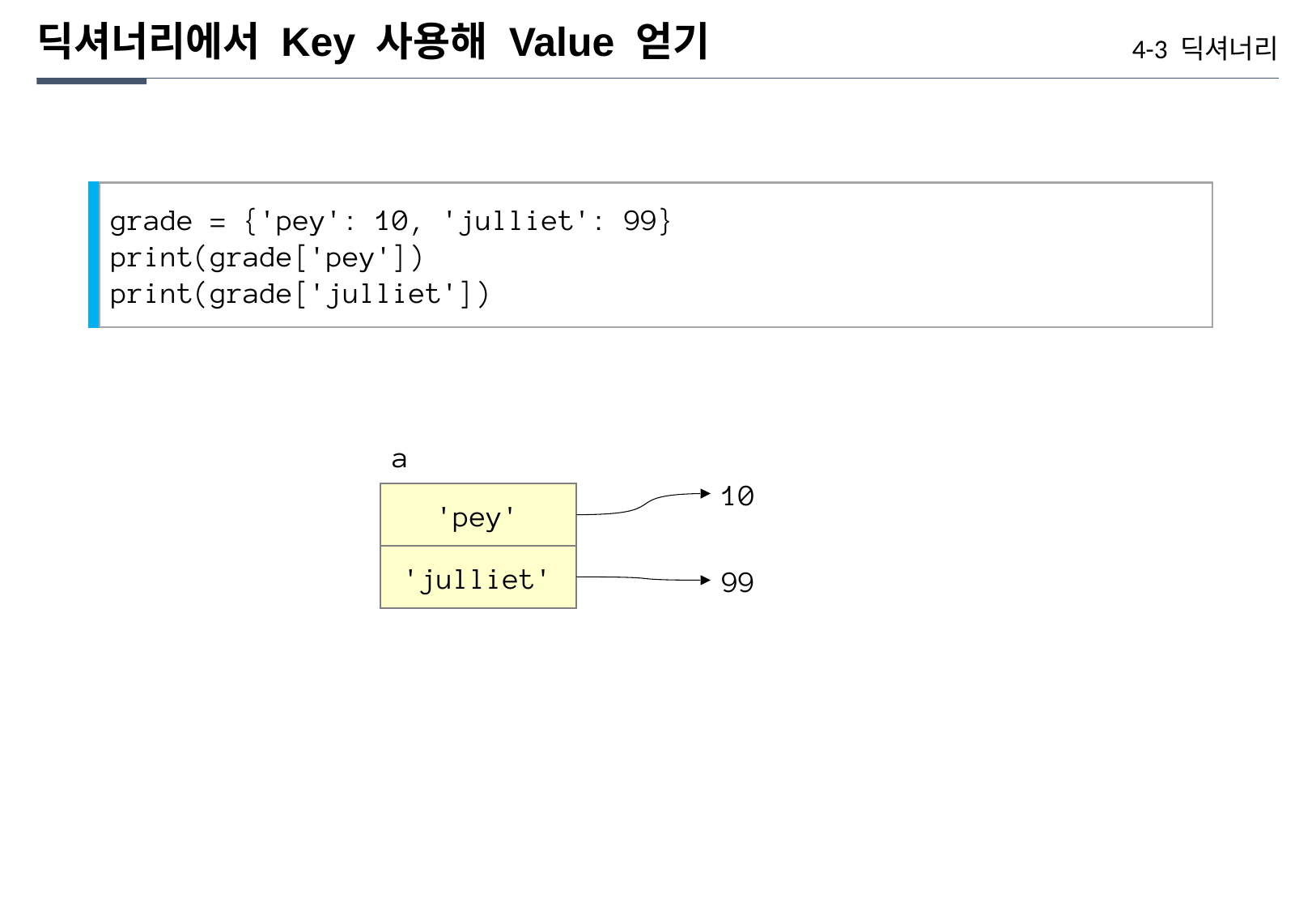

딕셔너리에서 Key 사용해 Value 얻기
4-3 딕셔너리

grade = {'pey': 10, 'julliet': 99}
print(grade['pey'])
print(grade['julliet'])
a
10
'pey'
'julliet'
99